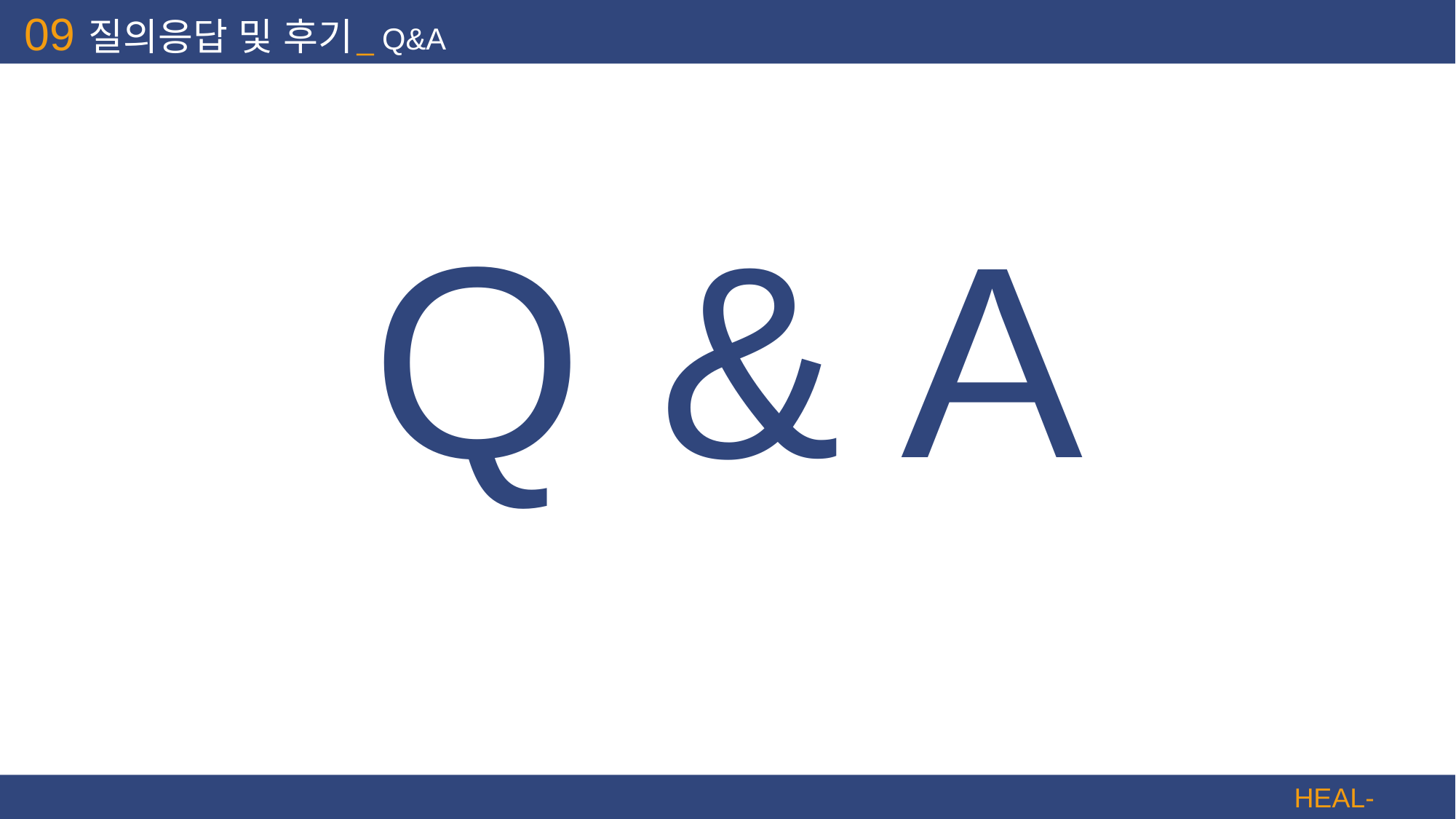

09
질의응답 및 후기
_ Q&A
Q & A
HEAL-LO